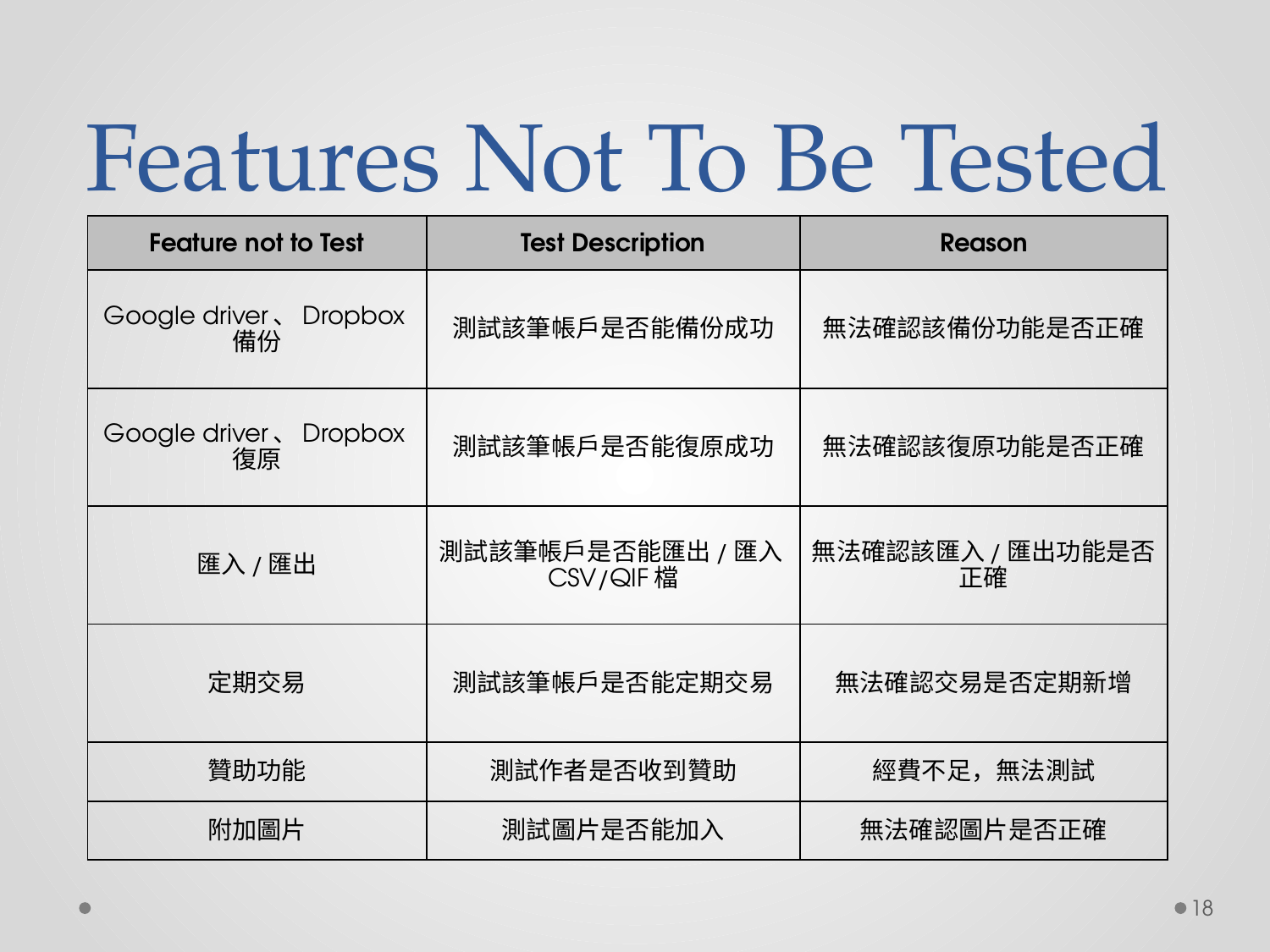

# Features Not To Be Tested
| Feature not to Test | Test Description | Reason |
| --- | --- | --- |
| Google driver、Dropbox備份 | 測試該筆帳戶是否能備份成功 | 無法確認該備份功能是否正確 |
| Google driver、Dropbox復原 | 測試該筆帳戶是否能復原成功 | 無法確認該復原功能是否正確 |
| 匯入/匯出 | 測試該筆帳戶是否能匯出/匯入CSV/QIF檔 | 無法確認該匯入/匯出功能是否正確 |
| 定期交易 | 測試該筆帳戶是否能定期交易 | 無法確認交易是否定期新增 |
| 贊助功能 | 測試作者是否收到贊助 | 經費不足，無法測試 |
| 附加圖片 | 測試圖片是否能加入 | 無法確認圖片是否正確 |
18